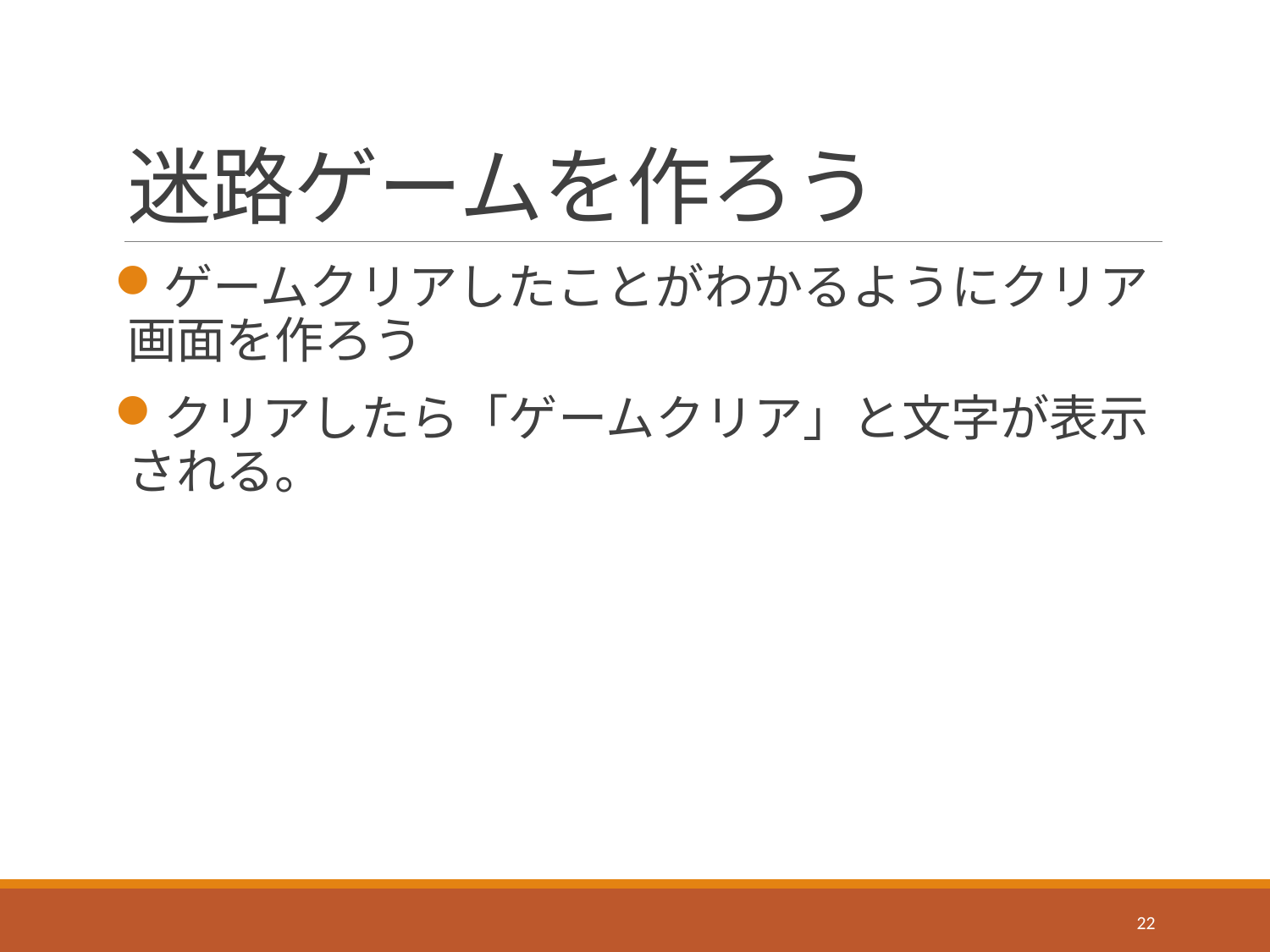

# 迷路ゲームを作ろう
ゲームクリアしたことがわかるようにクリア画面を作ろう
クリアしたら「ゲームクリア」と文字が表示される。
22